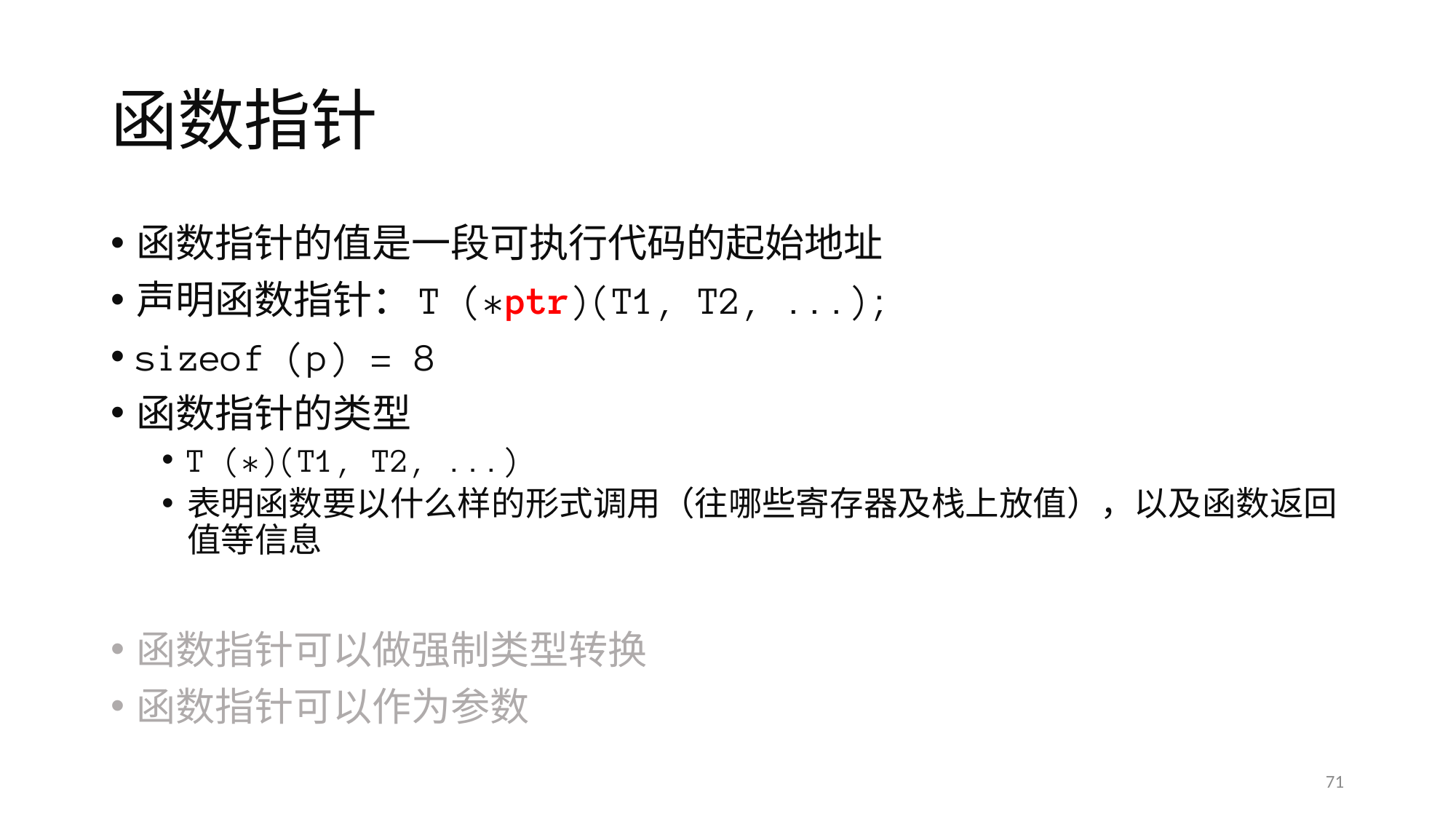

# 函数指针
函数指针的值是一段可执行代码的起始地址
声明函数指针：T (*ptr)(T1, T2, ...);
sizeof (p) = 8
函数指针的类型
T (*)(T1, T2, ...)
表明函数要以什么样的形式调用（往哪些寄存器及栈上放值），以及函数返回值等信息

函数指针可以做强制类型转换
函数指针可以作为参数
71